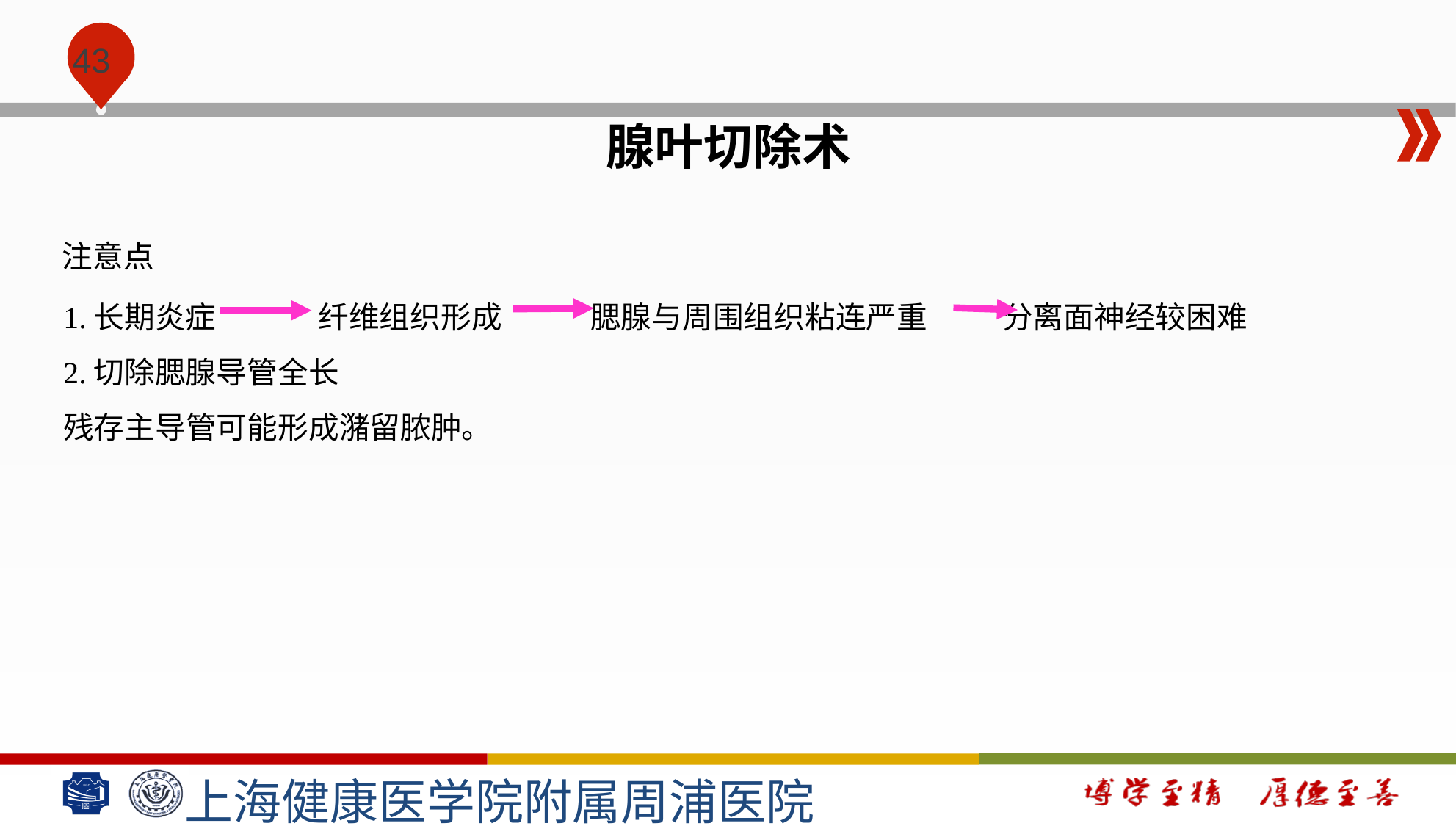

#

腺叶切除术
注意点
1.长期炎症               纤维组织形成             腮腺与周围组织粘连严重           分离面神经较困难
2.切除腮腺导管全长
残存主导管可能形成潴留脓肿。